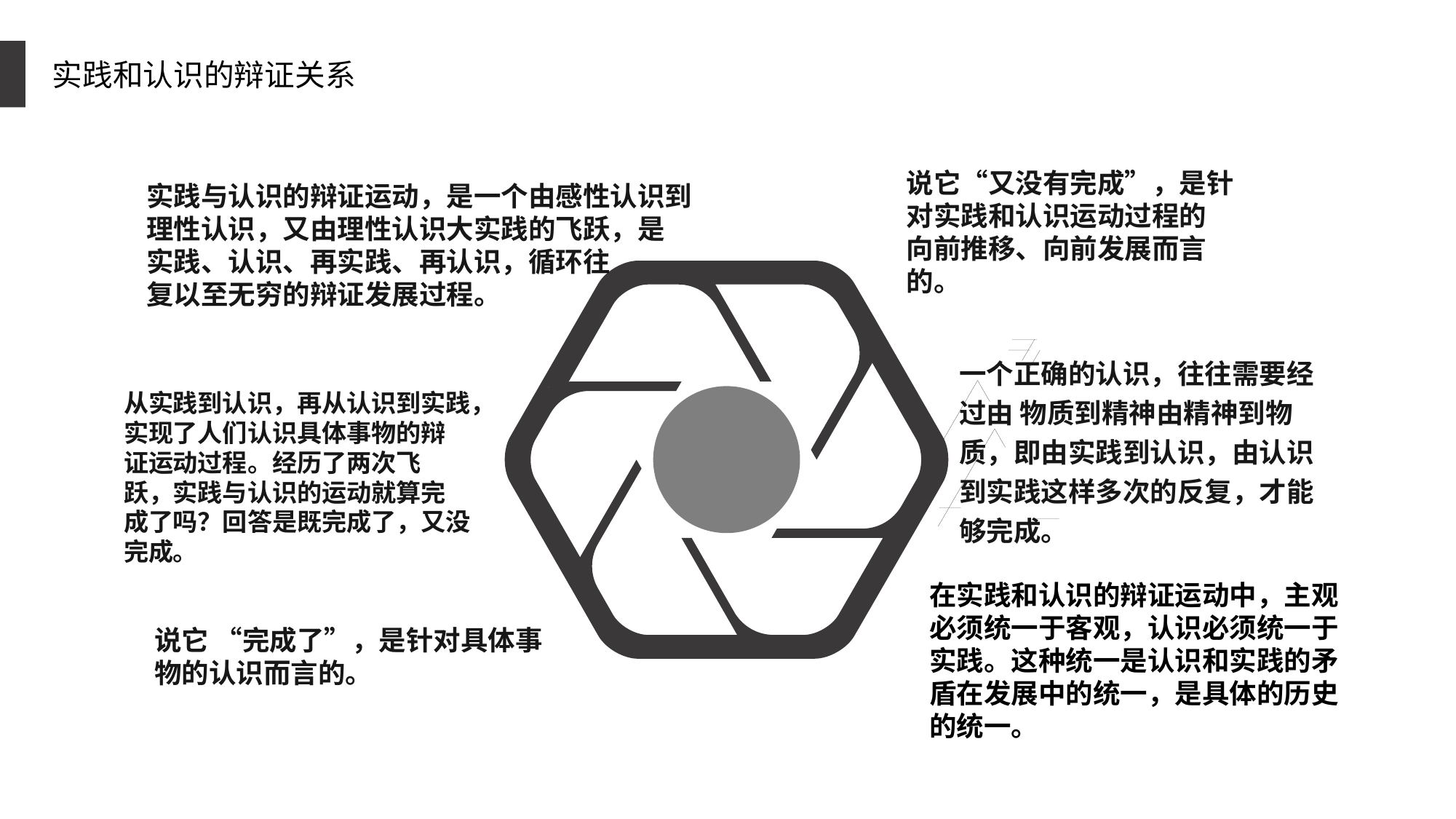

说它“又没有完成”，是针
对实践和认识运动过程的
向前推移、向前发展而言
的。
实践与认识的辩证运动，是一个由感性认识到
理性认识，又由理性认识大实践的飞跃，是
实践、认识、再实践、再认识，循环往
复以至无穷的辩证发展过程。

一个正确的认识，往往需要经过由 物质到精神由精神到物质，即由实践到认识，由认识到实践这样多次的反复，才能够完成。

从实践到认识，再从认识到实践，
实现了人们认识具体事物的辩
证运动过程。经历了两次飞
跃，实践与认识的运动就算完
成了吗？回答是既完成了，又没
完成。

在实践和认识的辩证运动中，主观必须统一于客观，认识必须统一于实践。这种统一是认识和实践的矛盾在发展中的统一，是具体的历史的统一。
说它 “完成了”，是针对具体事
物的认识而言的。